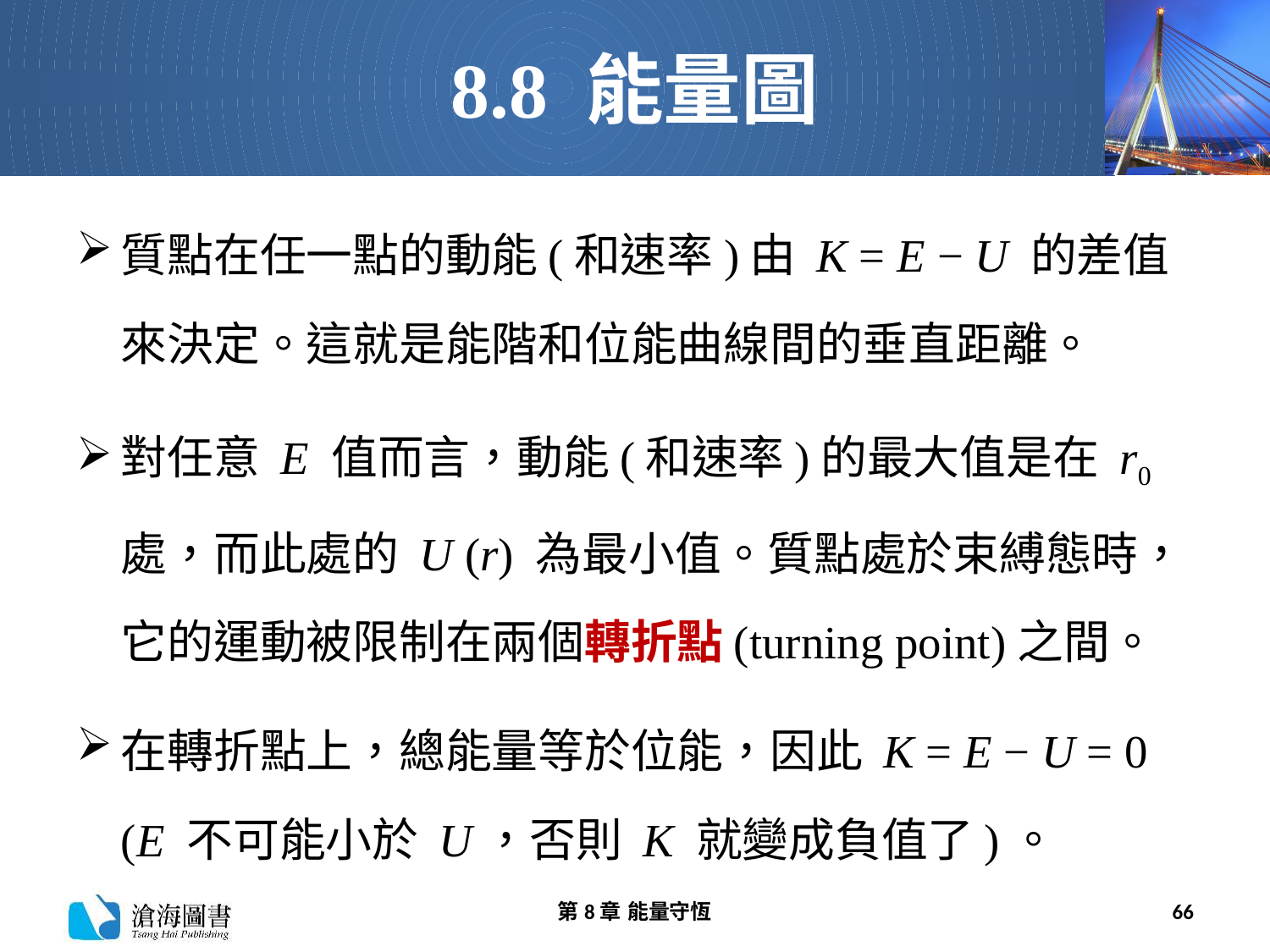

# 8.8 能量圖
質點在任一點的動能(和速率)由 K = E − U 的差值來決定。這就是能階和位能曲線間的垂直距離。
對任意 E 值而言，動能(和速率)的最大值是在 r0 處，而此處的 U (r) 為最小值。質點處於束縛態時，它的運動被限制在兩個轉折點(turning point)之間。
在轉折點上，總能量等於位能，因此 K = E − U = 0 (E 不可能小於 U，否則 K 就變成負值了)。
第8章 能量守恆
66